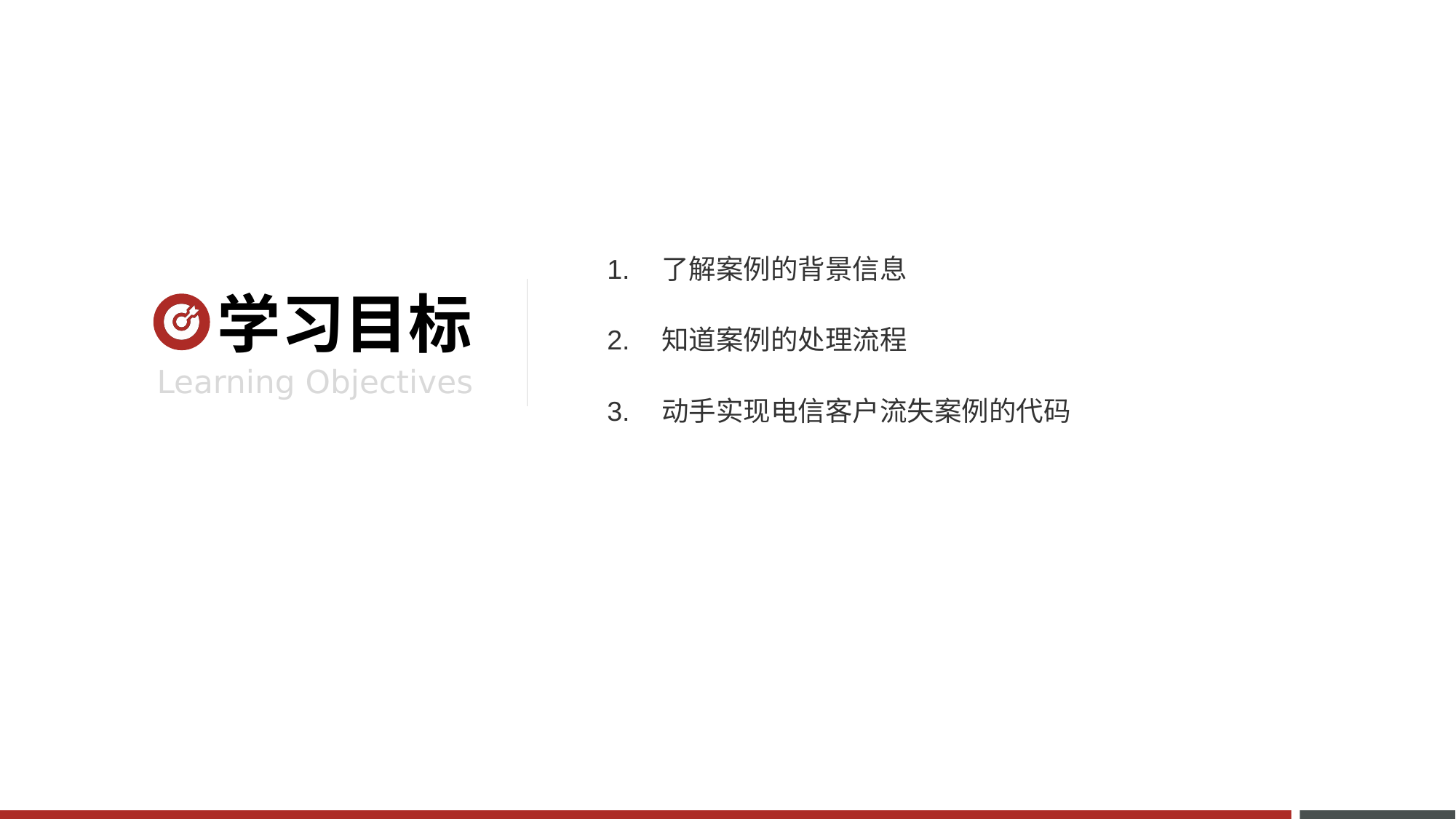

了解案例的背景信息
知道案例的处理流程
动手实现电信客户流失案例的代码